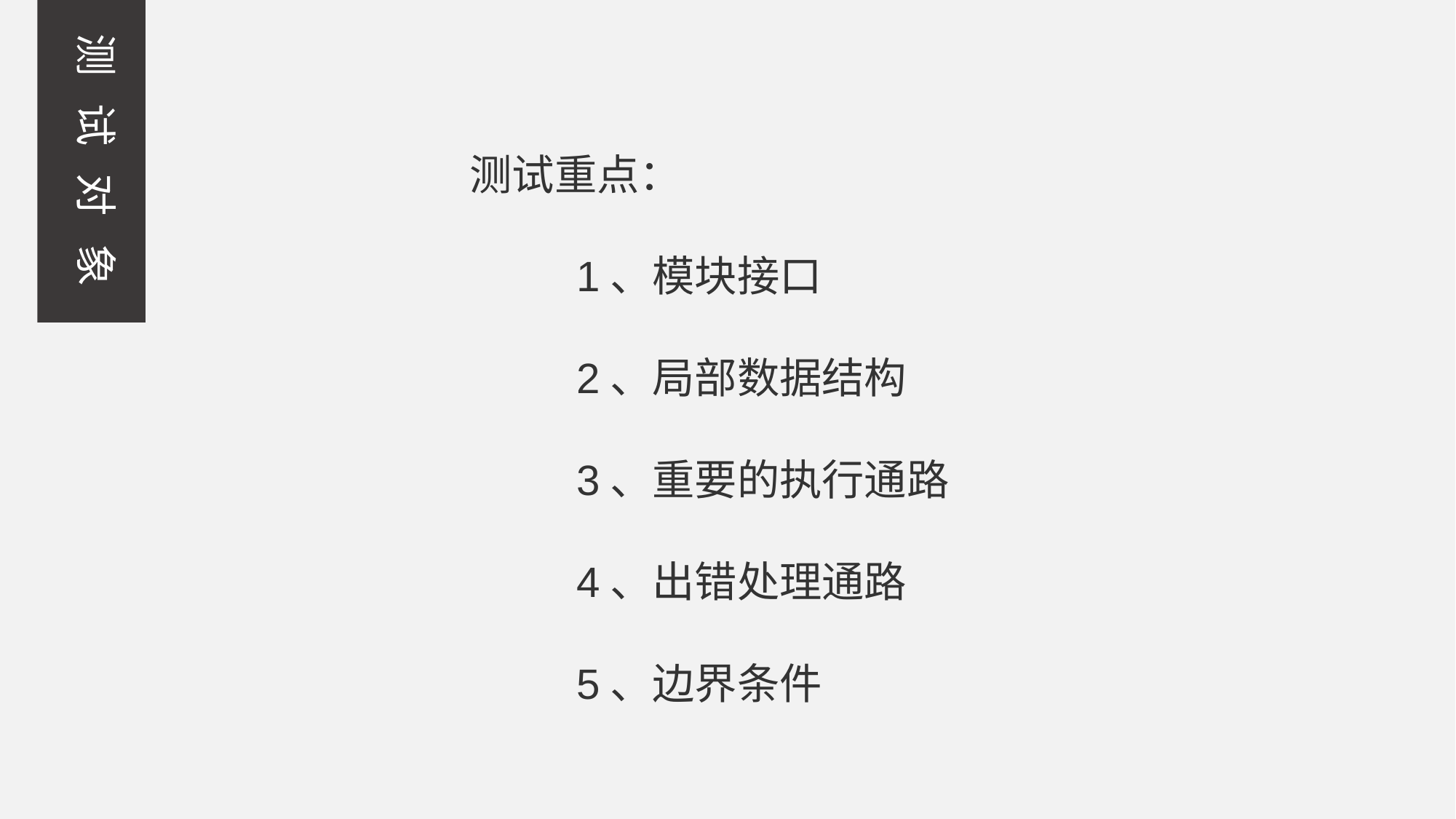

测 试 对 象
测试重点：

         1、模块接口

         2、局部数据结构

         3、重要的执行通路

         4、出错处理通路

         5、边界条件